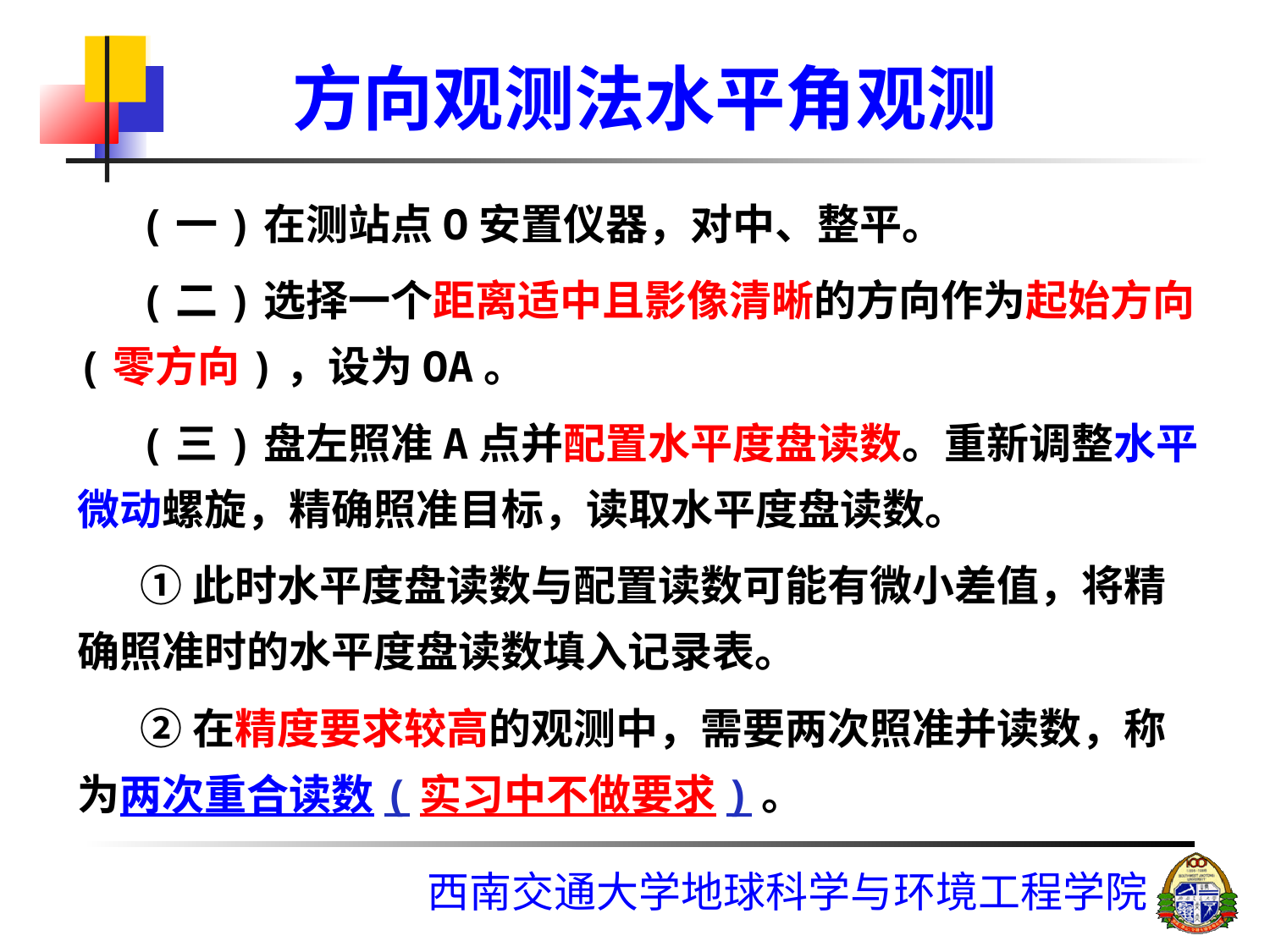

# 方向观测法水平角观测
(一)在测站点O安置仪器，对中、整平。
(二)选择一个距离适中且影像清晰的方向作为起始方向(零方向)，设为OA。
(三)盘左照准A点并配置水平度盘读数。重新调整水平微动螺旋，精确照准目标，读取水平度盘读数。
①此时水平度盘读数与配置读数可能有微小差值，将精确照准时的水平度盘读数填入记录表。
②在精度要求较高的观测中，需要两次照准并读数，称为两次重合读数(实习中不做要求)。